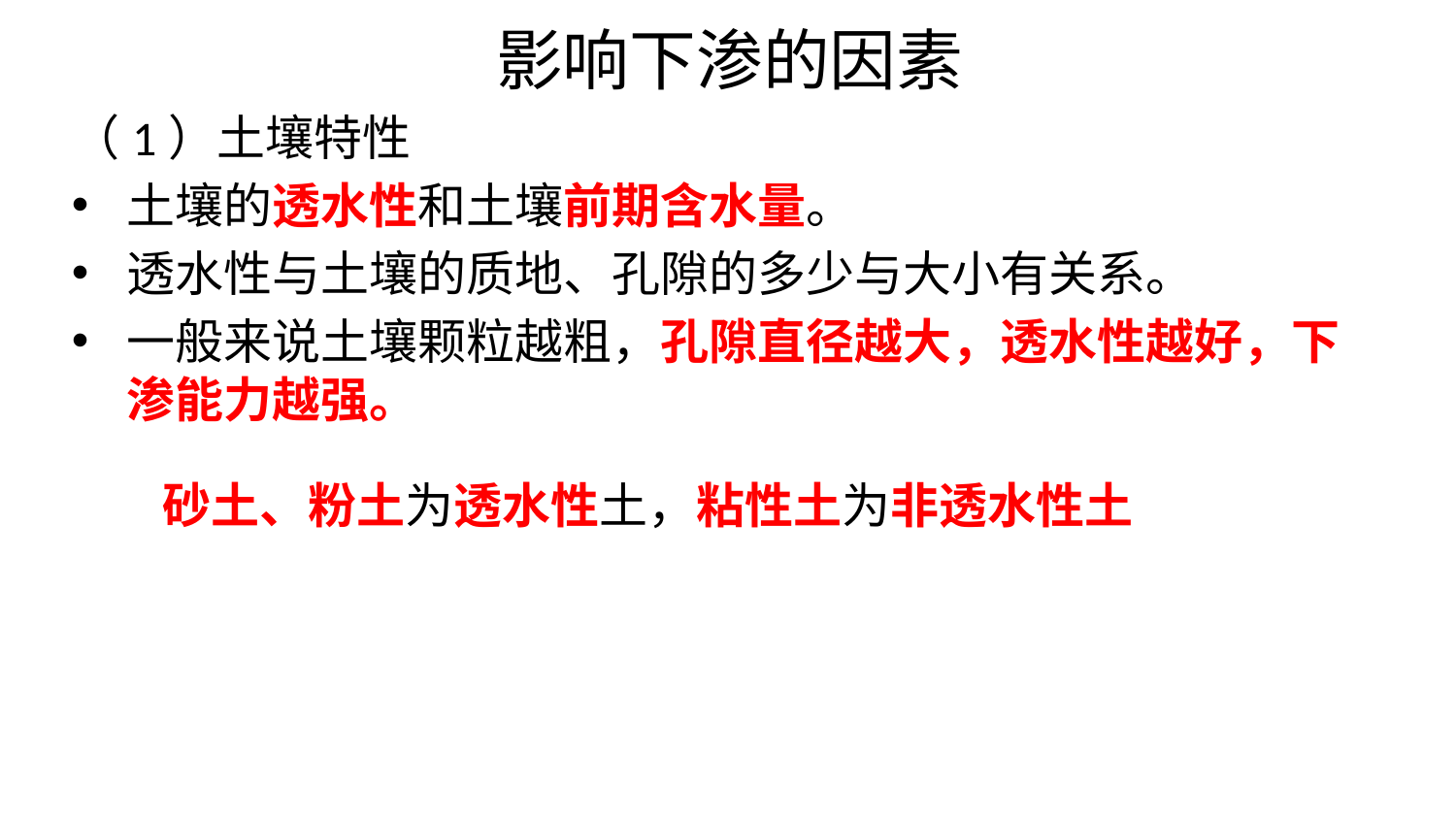

# 影响下渗的因素
（1）土壤特性
土壤的透水性和土壤前期含水量。
透水性与土壤的质地、孔隙的多少与大小有关系。
一般来说土壤颗粒越粗，孔隙直径越大，透水性越好，下渗能力越强。

砂土、粉土为透水性土，粘性土为非透水性土